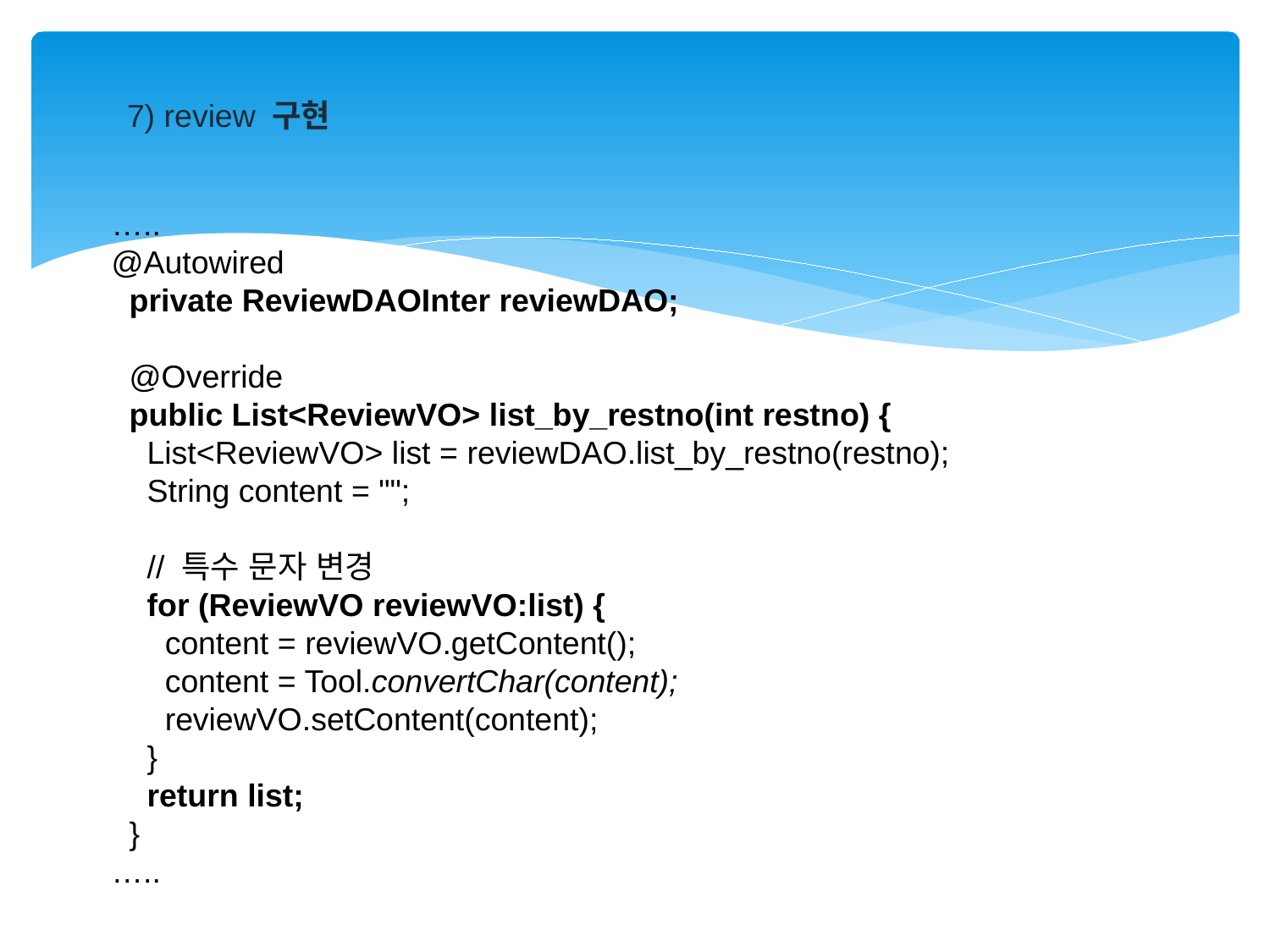

7) review 구현
…..
@Autowired
  private ReviewDAOInter reviewDAO;

  @Override
  public List<ReviewVO> list_by_restno(int restno) {
    List<ReviewVO> list = reviewDAO.list_by_restno(restno);
    String content = "";

    // 특수 문자 변경
    for (ReviewVO reviewVO:list) {
      content = reviewVO.getContent();
      content = Tool.convertChar(content);
      reviewVO.setContent(content);
    }
    return list;
  }
…..